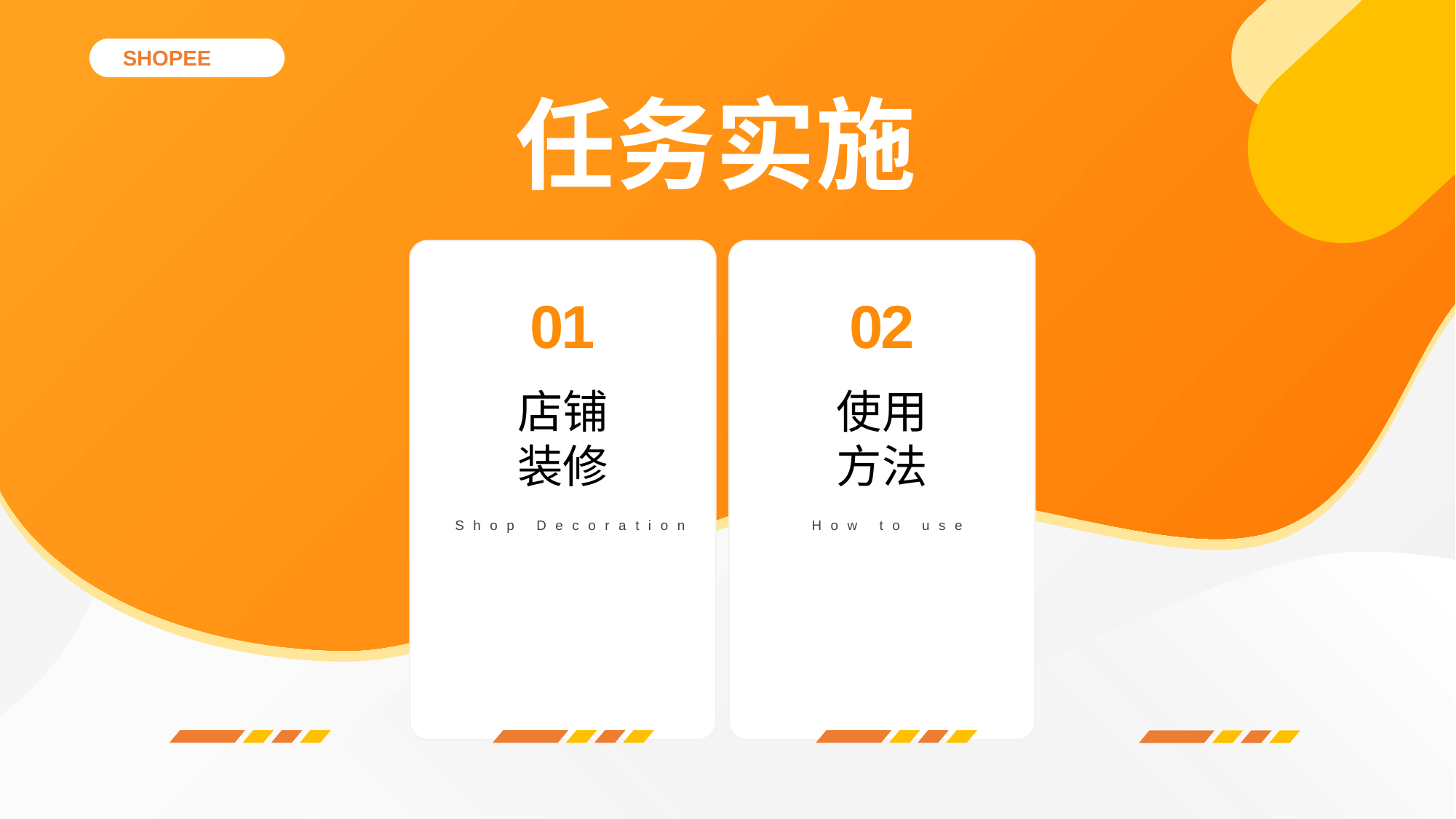

SHOPEE
任务实施

01
02
店铺
装修
使用
方法
Shop Decoration
How to use